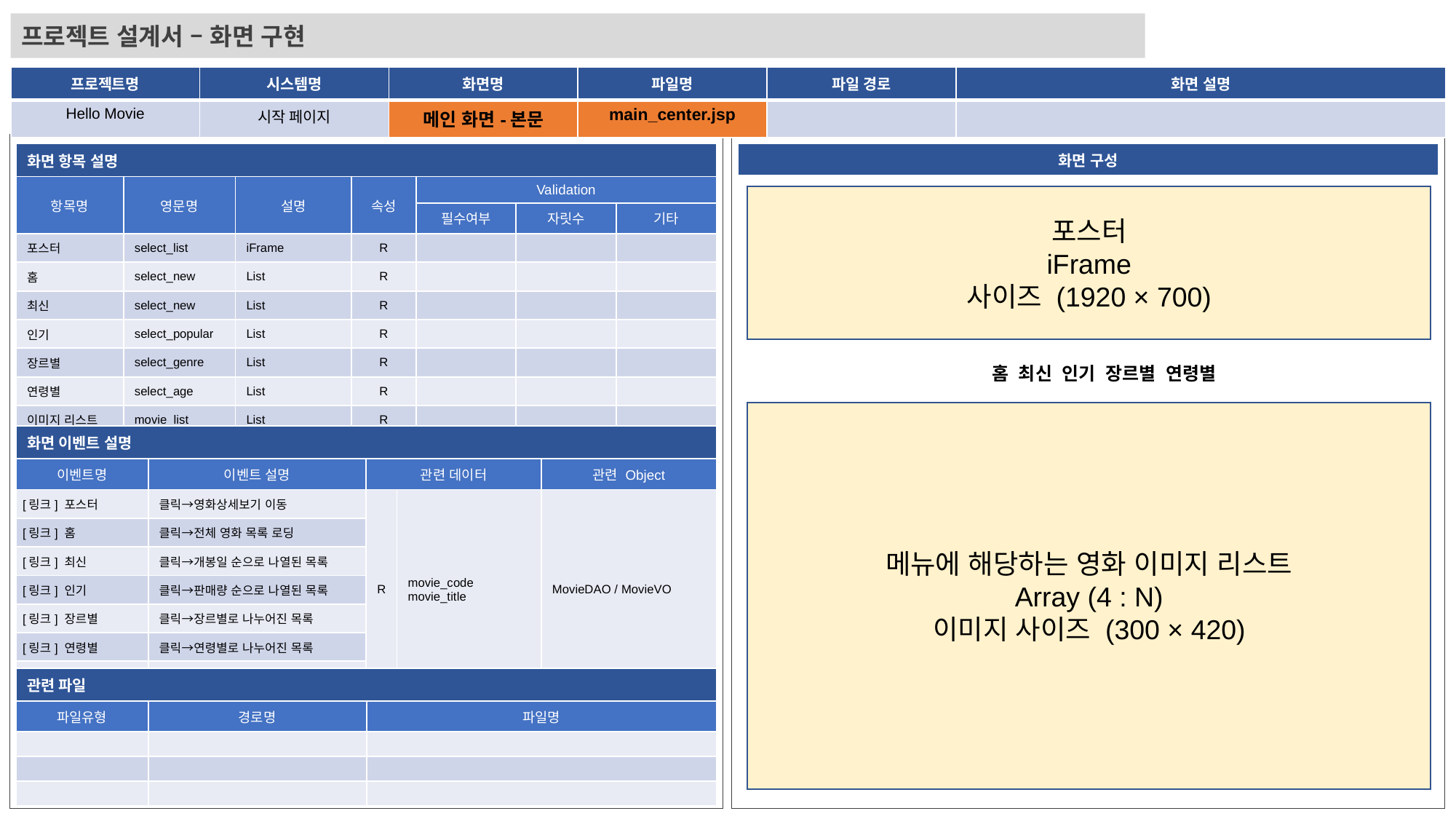

프로젝트 설계서 – 화면 구현
| 프로젝트명 | 시스템명 | 화면명 | 파일명 | 파일 경로 | 화면 설명 |
| --- | --- | --- | --- | --- | --- |
| Hello Movie | 시작 페이지 | 메인 화면-본문 | main\_center.jsp |  |  |

| 화면 항목 설명 |  |  |  |  |  |  |
| --- | --- | --- | --- | --- | --- | --- |
| 항목명 | 영문명 | 설명 | 속성 | Validation |  |  |
|  |  |  |  | 필수여부 | 자릿수 | 기타 |
| 포스터 | select\_list | iFrame | R |  |  |  |
| 홈 | select\_new | List | R |  |  |  |
| 최신 | select\_new | List | R |  |  |  |
| 인기 | select\_popular | List | R |  |  |  |
| 장르별 | select\_genre | List | R |  |  |  |
| 연령별 | select\_age | List | R |  |  |  |
| 이미지 리스트 | movie\_list | List | R |  |  |  |
| 화면 구성 |
| --- |
포스터
iFrame
사이즈 (1920 × 700)
홈  최신  인기  장르별  연령별
메뉴에 해당하는 영화 이미지 리스트
Array (4 : N)
이미지 사이즈 (300 × 420)
| 화면 이벤트 설명 |  |  |  |  |
| --- | --- | --- | --- | --- |
| 이벤트명 | 이벤트 설명 | 관련 데이터 |  | 관련 Object |
| [링크] 포스터 | 클릭→영화상세보기 이동 | R | movie\_code movie\_title | MovieDAO / MovieVO |
| [링크] 홈 | 클릭→전체 영화 목록 로딩 | R |  |  |
| [링크] 최신 | 클릭→개봉일 순으로 나열된 목록 | R |  |  |
| [링크] 인기 | 클릭→판매량 순으로 나열된 목록 | R |  |  |
| [링크] 장르별 | 클릭→장르별로 나누어진 목록 | R |  |  |
| [링크] 연령별 | 클릭→연령별로 나누어진 목록 | R |  |  |
| [링크] 이미지 리스트 | Array (4:N) List | R |  |  |
| 관련 파일 |  |  |
| --- | --- | --- |
| 파일유형 | 경로명 | 파일명 |
|  |  |  |
|  |  |  |
|  |  |  |